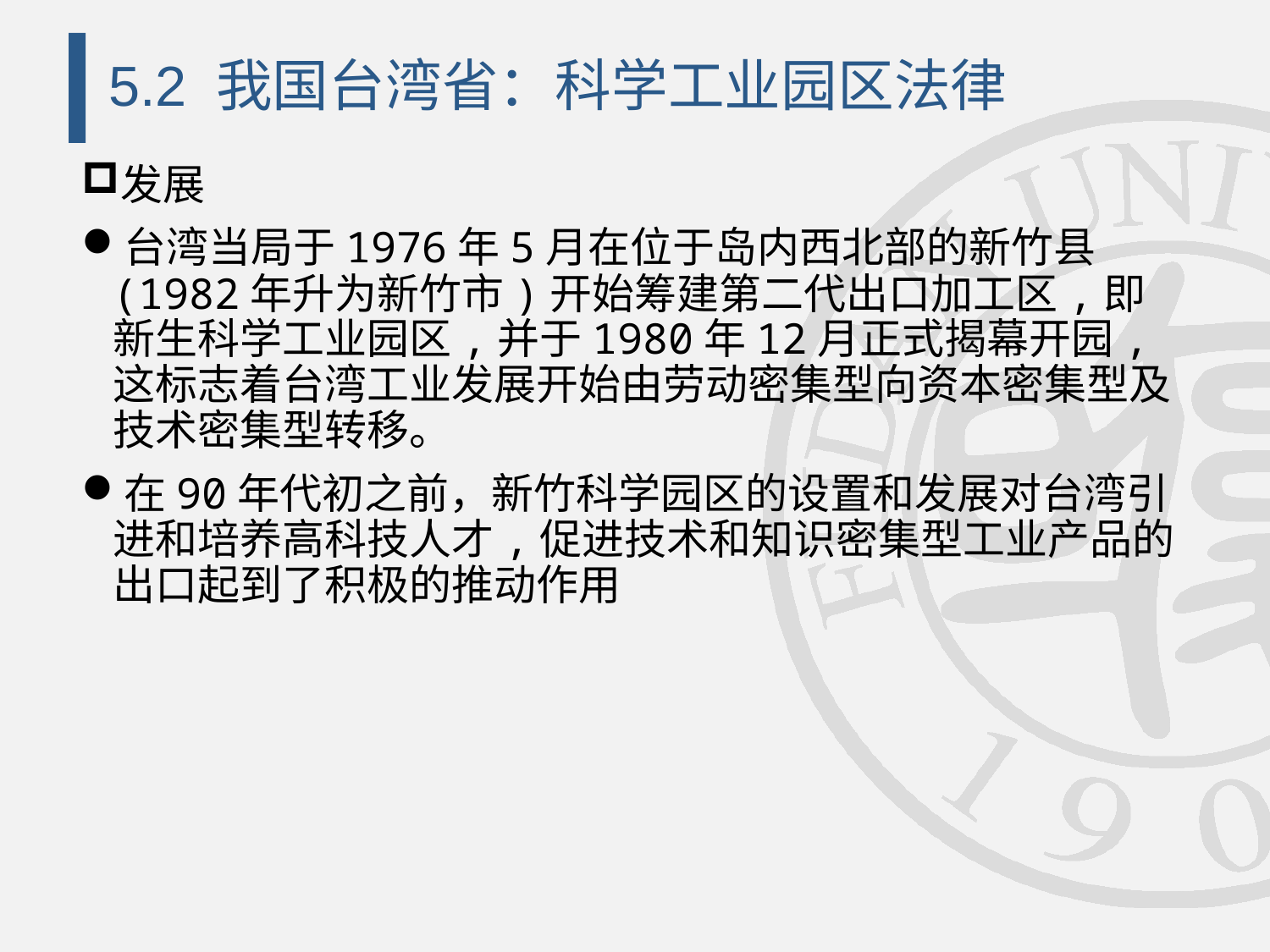

# 5.2 我国台湾省：科学工业园区法律
发展
台湾当局于1976年5月在位于岛内西北部的新竹县(1982年升为新竹市)开始筹建第二代出口加工区,即新生科学工业园区,并于1980年12月正式揭幕开园,这标志着台湾工业发展开始由劳动密集型向资本密集型及技术密集型转移。
在90年代初之前，新竹科学园区的设置和发展对台湾引进和培养高科技人才,促进技术和知识密集型工业产品的出口起到了积极的推动作用